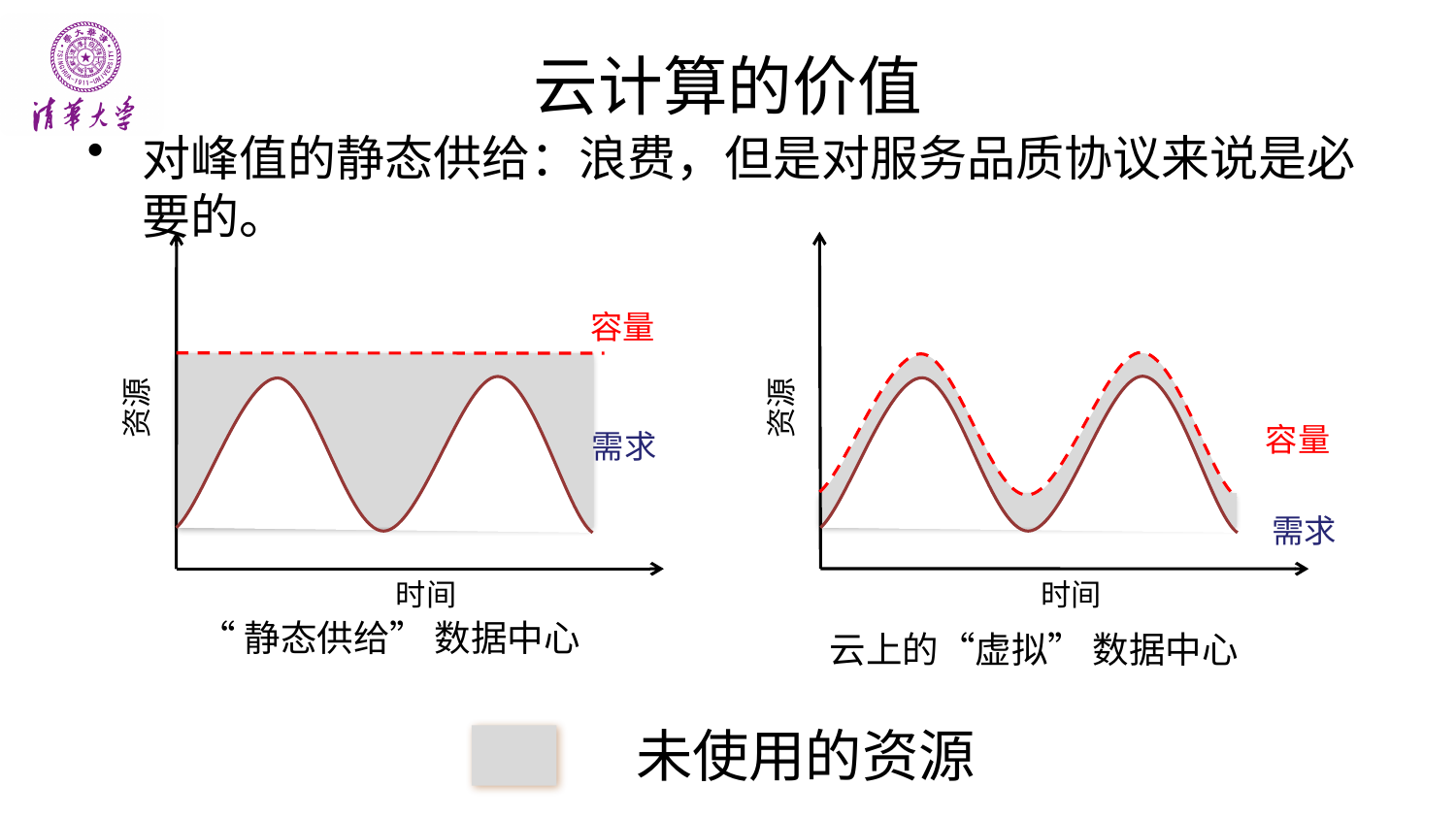

# 云计算的价值
对峰值的静态供给：浪费，但是对服务品质协议来说是必要的。

资源

容量
需求
时间
容量
资源

需求
时间

未使用的资源

“静态供给” 数据中心
云上的“虚拟” 数据中心